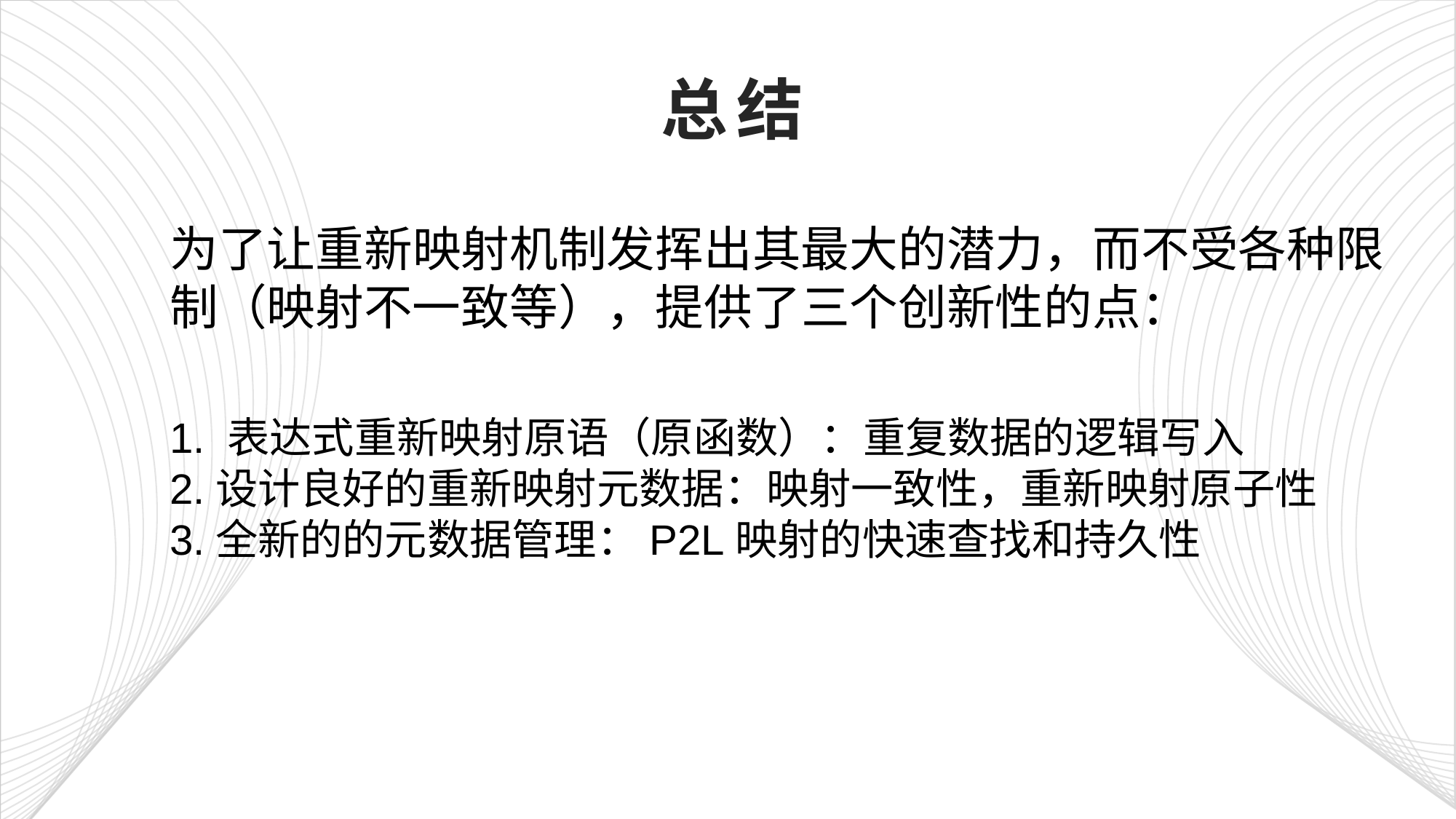

# 总结
为了让重新映射机制发挥出其最大的潜力，而不受各种限制（映射不一致等），提供了三个创新性的点：

1. 表达式重新映射原语（原函数）：重复数据的逻辑写入
2.设计良好的重新映射元数据：映射一致性，重新映射原子性
3.全新的的元数据管理：P2L映射的快速查找和持久性